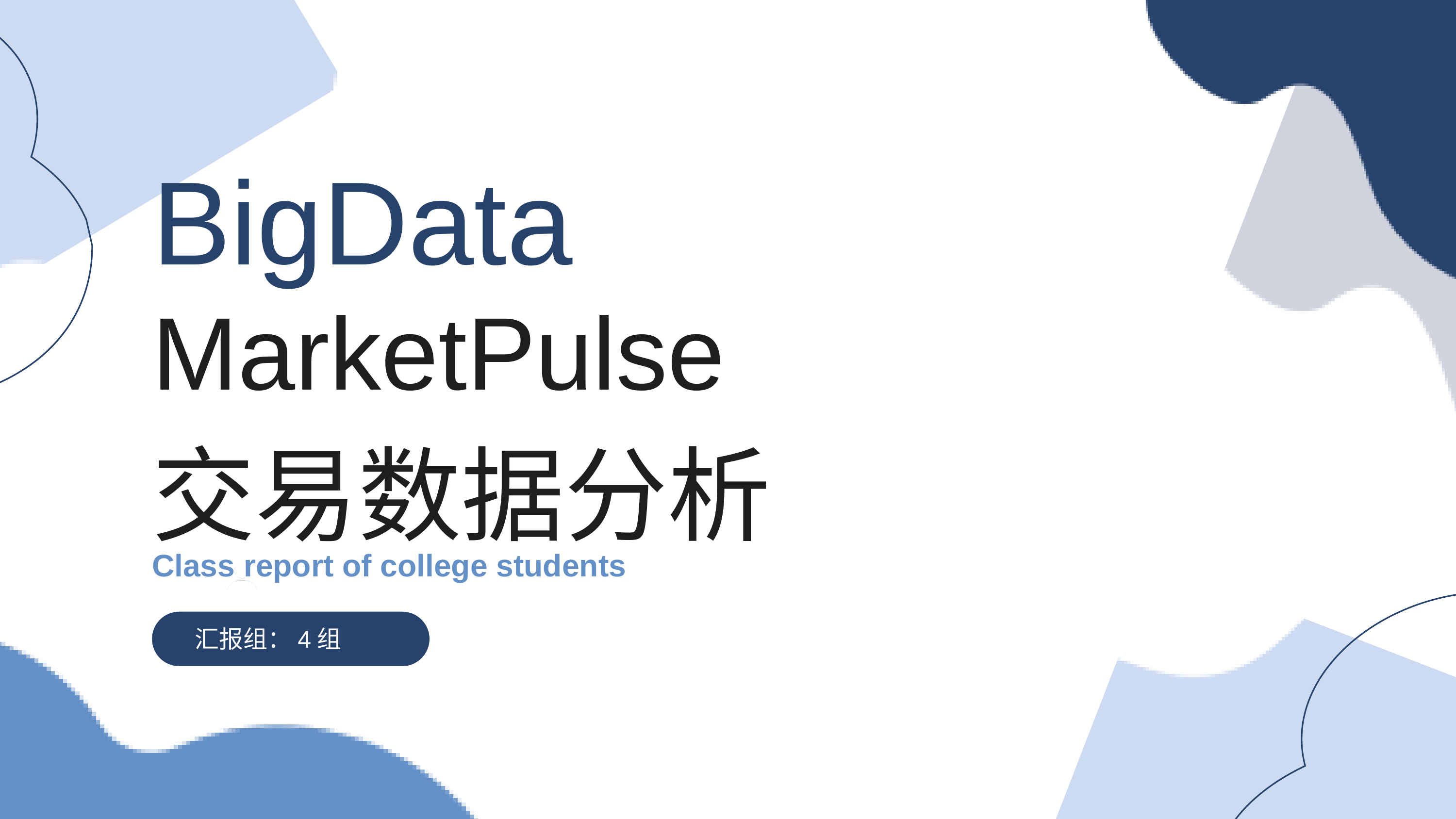

BigData
MarketPulse
交易数据分析

Class report of college students

汇报组：4组